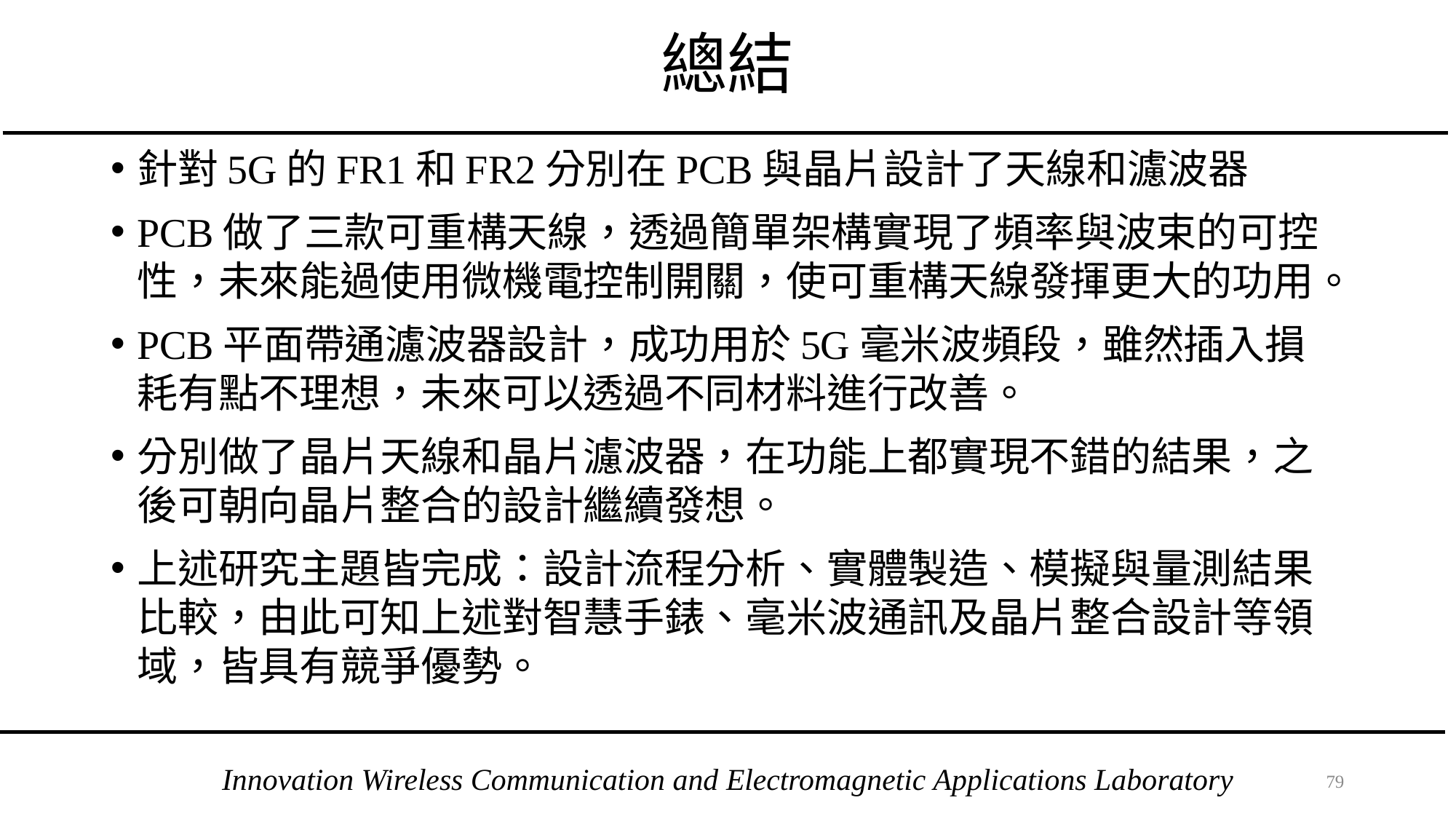

# 總結
針對5G的FR1和FR2分別在PCB與晶片設計了天線和濾波器
PCB做了三款可重構天線，透過簡單架構實現了頻率與波束的可控性，未來能過使用微機電控制開關，使可重構天線發揮更大的功用。
PCB平面帶通濾波器設計，成功用於5G毫米波頻段，雖然插入損耗有點不理想，未來可以透過不同材料進行改善。
分別做了晶片天線和晶片濾波器，在功能上都實現不錯的結果，之後可朝向晶片整合的設計繼續發想。
上述研究主題皆完成：設計流程分析、實體製造、模擬與量測結果比較，由此可知上述對智慧手錶、毫米波通訊及晶片整合設計等領域，皆具有競爭優勢。
79